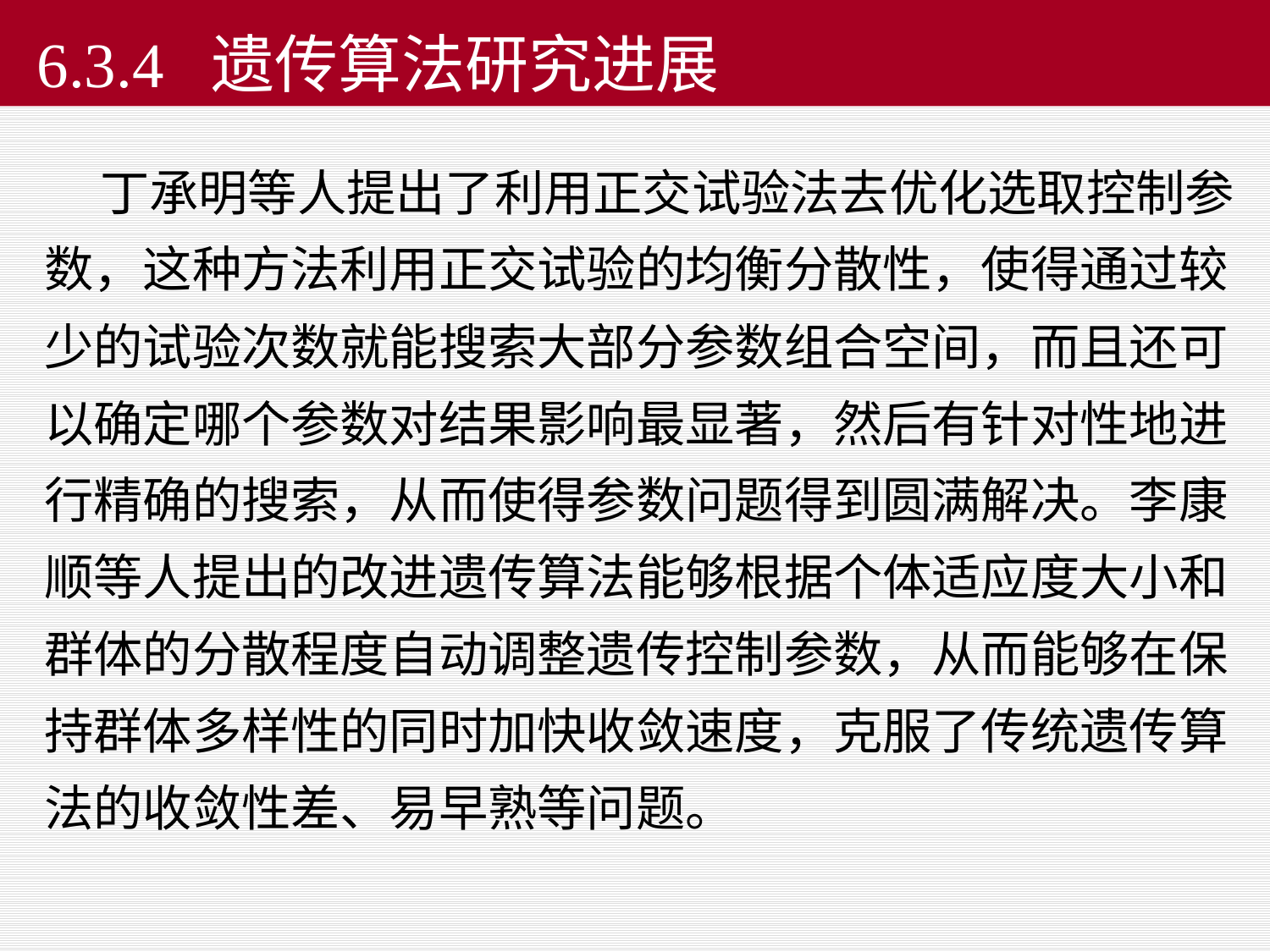

6.3.4  遗传算法研究进展
    丁承明等人提出了利用正交试验法去优化选取控制参数，这种方法利用正交试验的均衡分散性，使得通过较少的试验次数就能搜索大部分参数组合空间，而且还可以确定哪个参数对结果影响最显著，然后有针对性地进行精确的搜索，从而使得参数问题得到圆满解决。李康顺等人提出的改进遗传算法能够根据个体适应度大小和群体的分散程度自动调整遗传控制参数，从而能够在保持群体多样性的同时加快收敛速度，克服了传统遗传算法的收敛性差、易早熟等问题。

126